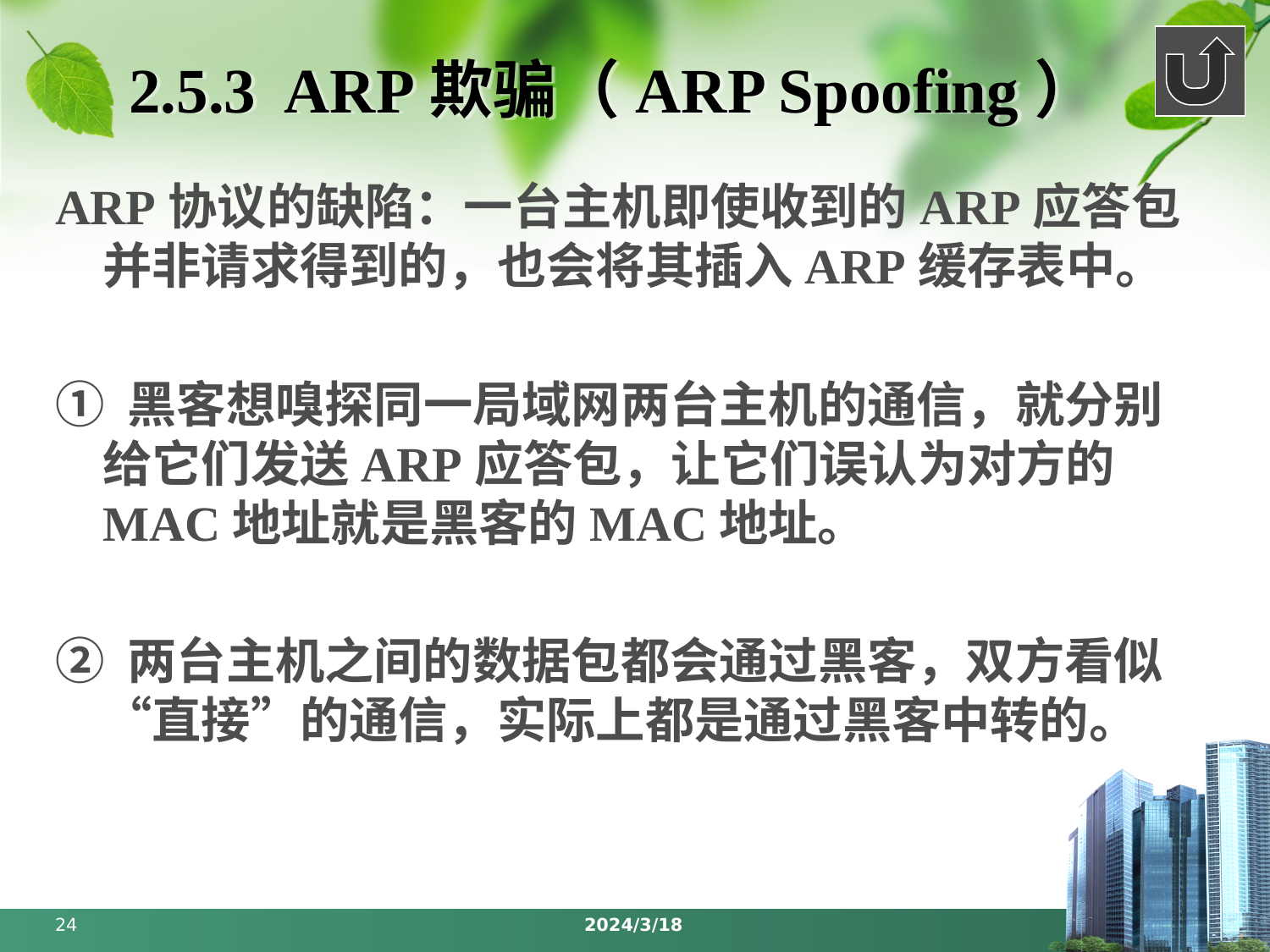

# 2.5.3  ARP欺骗（ARP Spoofing）
ARP协议的缺陷：一台主机即使收到的ARP应答包并非请求得到的，也会将其插入ARP缓存表中。

① 黑客想嗅探同一局域网两台主机的通信，就分别给它们发送ARP应答包，让它们误认为对方的MAC地址就是黑客的MAC地址。

② 两台主机之间的数据包都会通过黑客，双方看似“直接”的通信，实际上都是通过黑客中转的。
24
2024/3/18